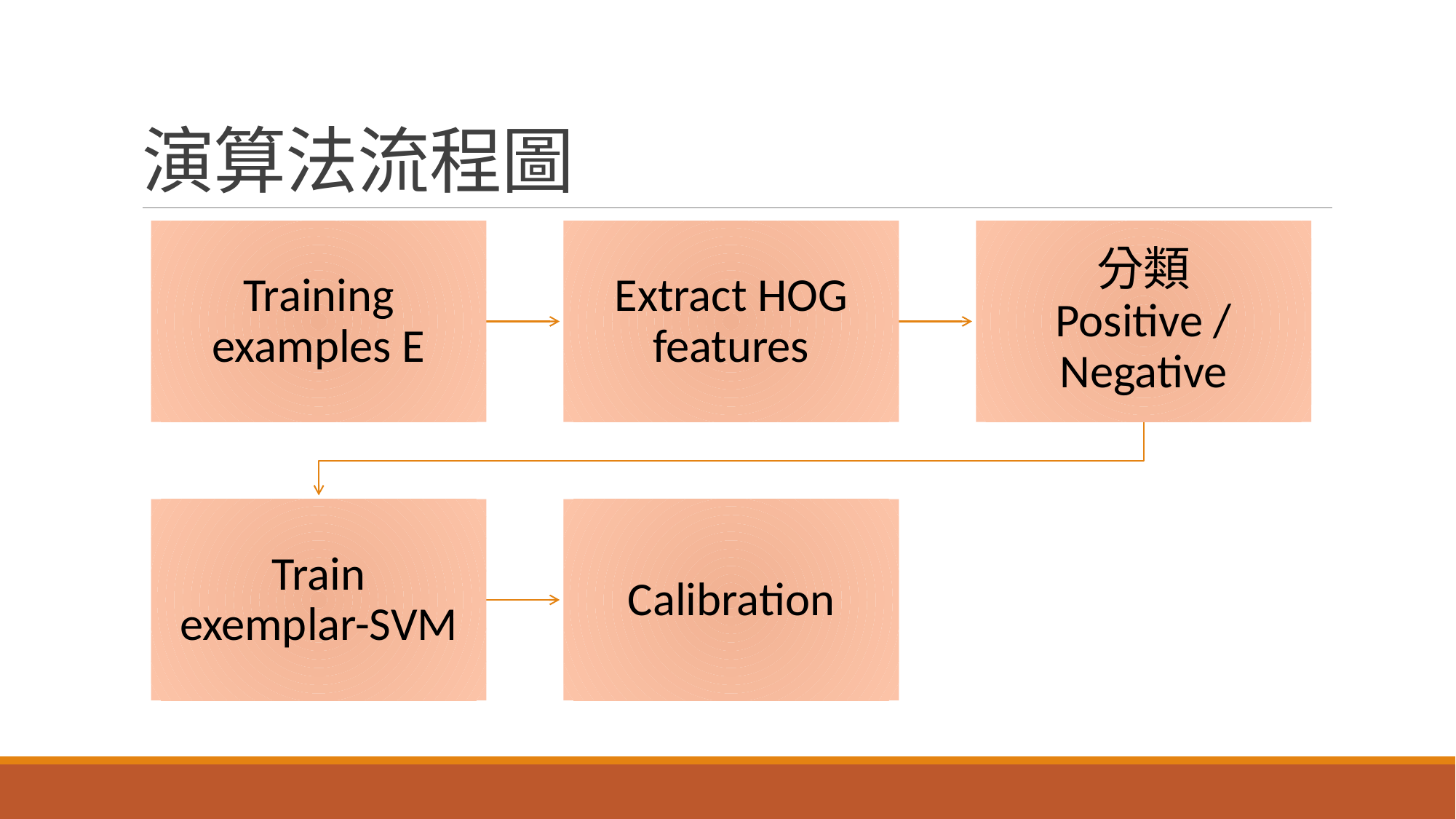

# 演算法流程圖

Training examples E

Extract HOG features

分類 Positive / Negative

Train exemplar-SVM
Calibration